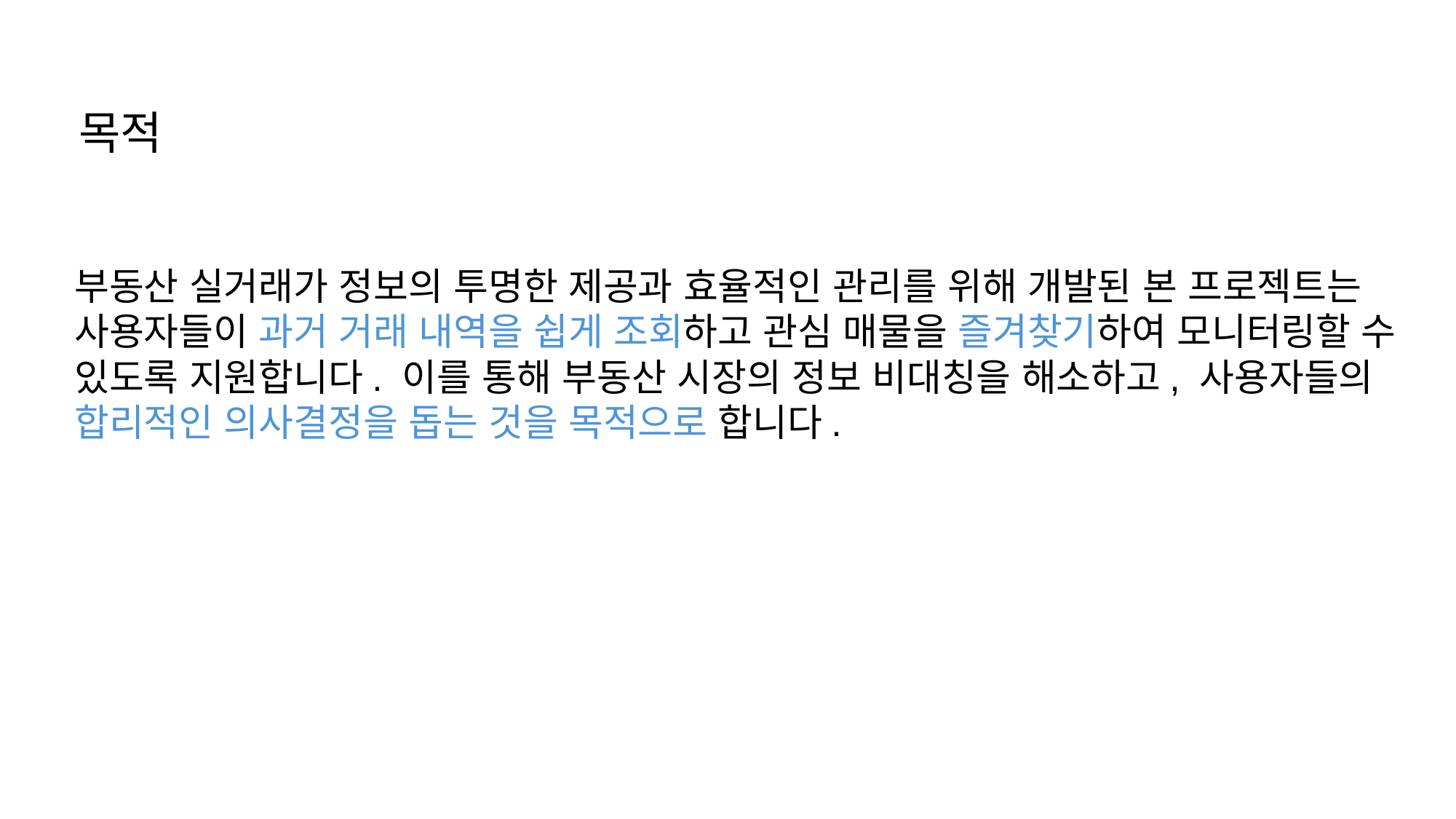

목적
부동산 실거래가 정보의 투명한 제공과 효율적인 관리를 위해 개발된 본 프로젝트는 사용자들이 과거 거래 내역을 쉽게 조회하고 관심 매물을 즐겨찾기하여 모니터링할 수 있도록 지원합니다. 이를 통해 부동산 시장의 정보 비대칭을 해소하고, 사용자들의 합리적인 의사결정을 돕는 것을 목적으로 합니다.